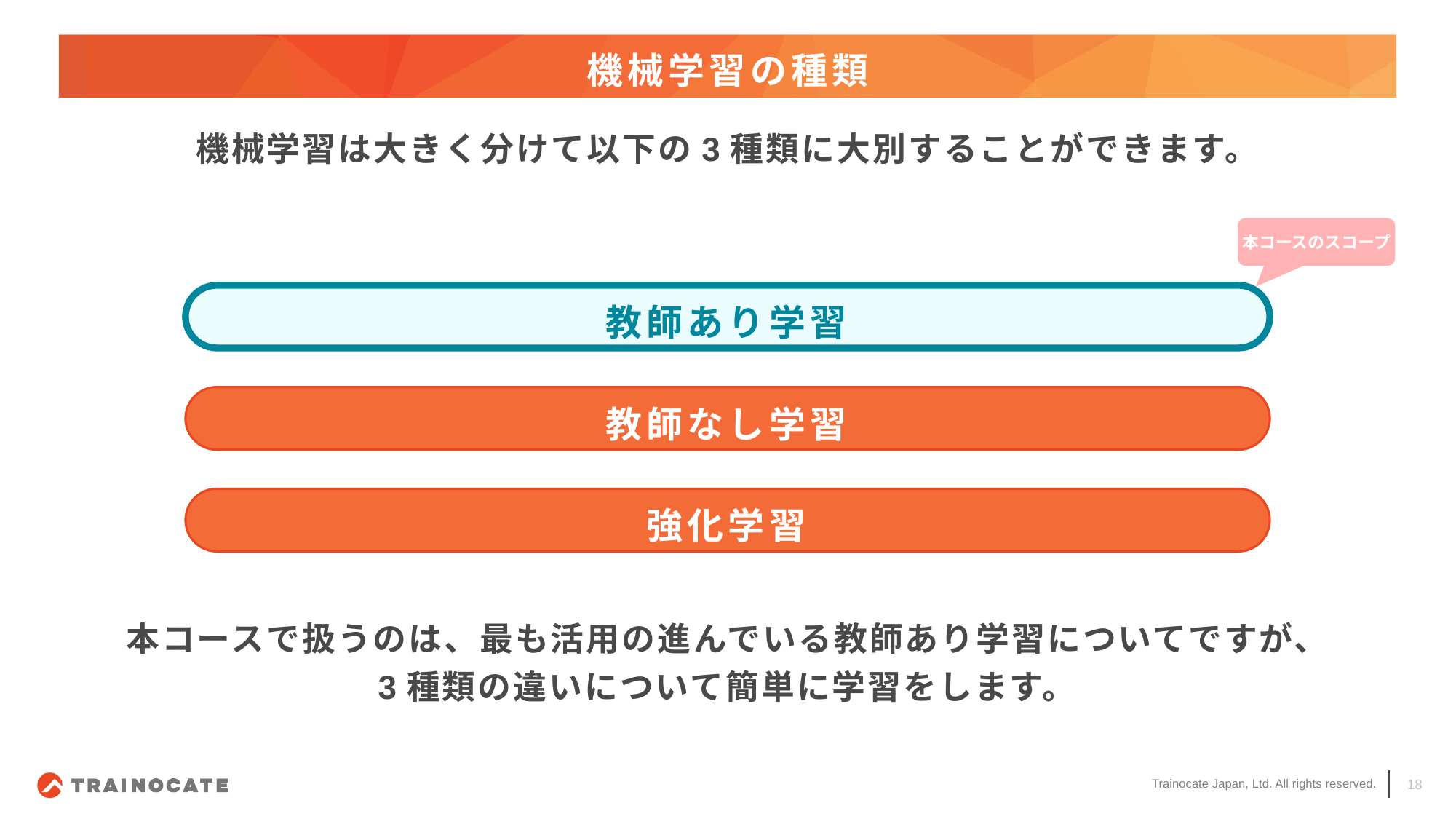

# 機械学習の種類
機械学習は大きく分けて以下の3種類に大別することができます。
本コースのスコープ

教師あり学習

教師なし学習

強化学習
本コースで扱うのは、最も活用の進んでいる教師あり学習についてですが、
3種類の違いについて簡単に学習をします。
18